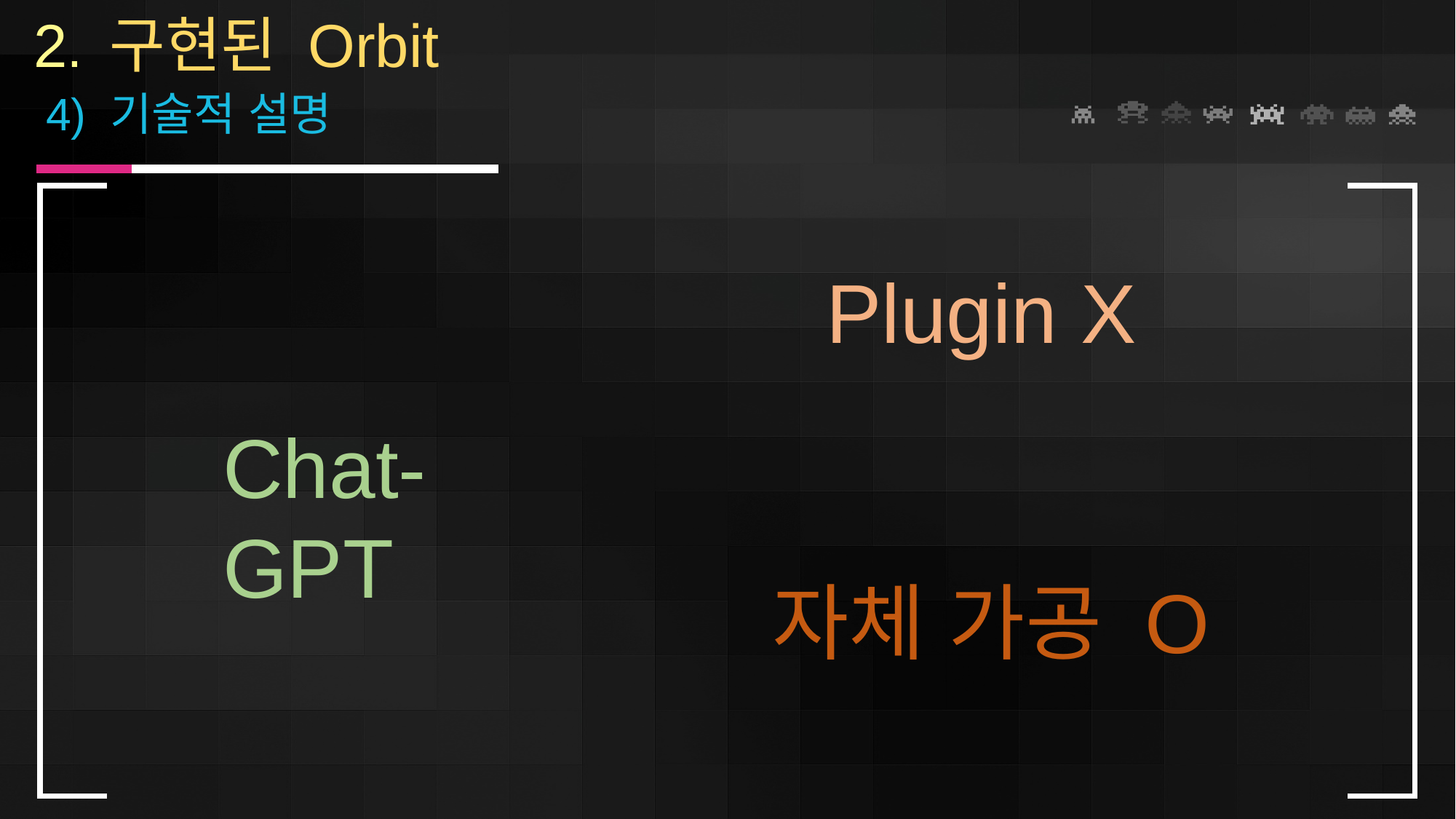

2. 구현된 Orbit

 4) 기술적 설명

Plugin X
Chat-GPT
자체 가공 O